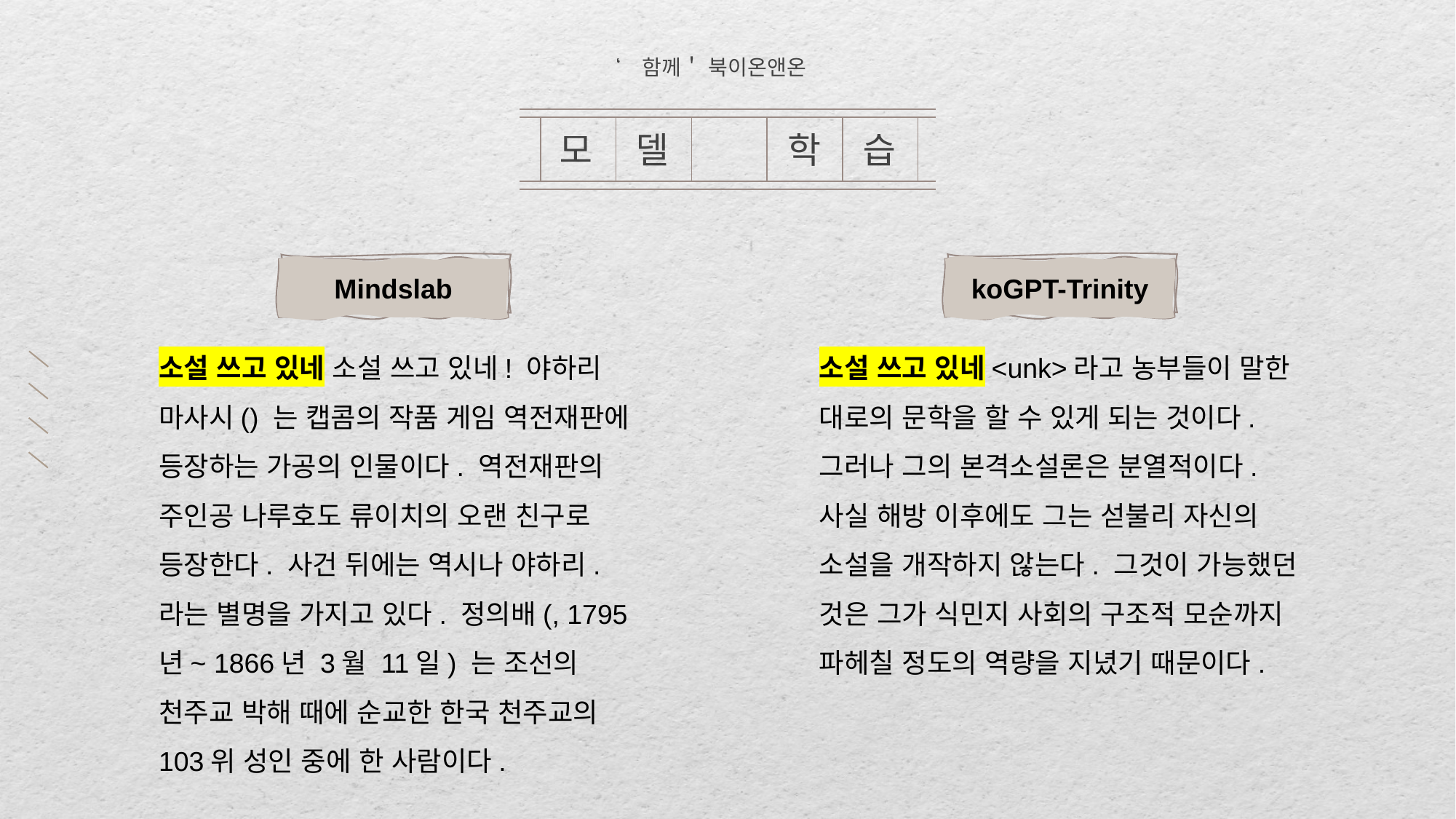

‘함께＇ 북이온앤온
모
델
학
습

koGPT-Trinity
Mindslab
소설 쓰고 있네 소설 쓰고 있네! 야하리 마사시() 는 캡콤의 작품 게임 역전재판에 등장하는 가공의 인물이다. 역전재판의 주인공 나루호도 류이치의 오랜 친구로 등장한다. 사건 뒤에는 역시나 야하리. 라는 별명을 가지고 있다. 정의배(, 1795년~ 1866년 3월 11일) 는 조선의 천주교 박해 때에 순교한 한국 천주교의 103위 성인 중에 한 사람이다.
소설 쓰고 있네<unk>라고 농부들이 말한 대로의 문학을 할 수 있게 되는 것이다. 그러나 그의 본격소설론은 분열적이다. 사실 해방 이후에도 그는 섣불리 자신의 소설을 개작하지 않는다. 그것이 가능했던 것은 그가 식민지 사회의 구조적 모순까지 파헤칠 정도의 역량을 지녔기 때문이다.